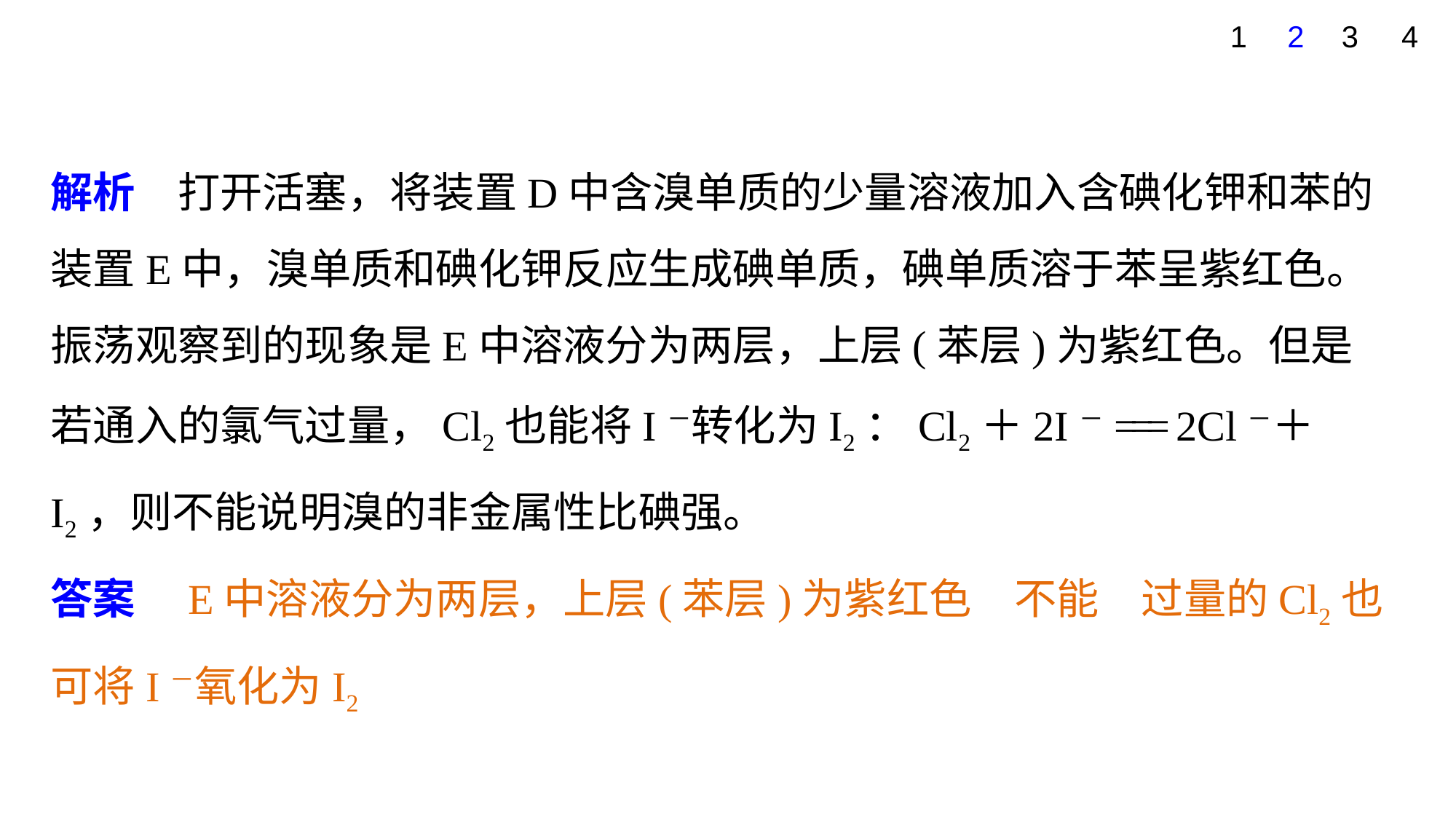

1
2
3
4
解析　打开活塞，将装置D中含溴单质的少量溶液加入含碘化钾和苯的装置E中，溴单质和碘化钾反应生成碘单质，碘单质溶于苯呈紫红色。振荡观察到的现象是E中溶液分为两层，上层(苯层)为紫红色。但是若通入的氯气过量，Cl2也能将I－转化为I2：Cl2＋2I－===  2Cl－＋I2，则不能说明溴的非金属性比碘强。
答案　E中溶液分为两层，上层(苯层)为紫红色　不能　过量的Cl2也可将I－氧化为I2